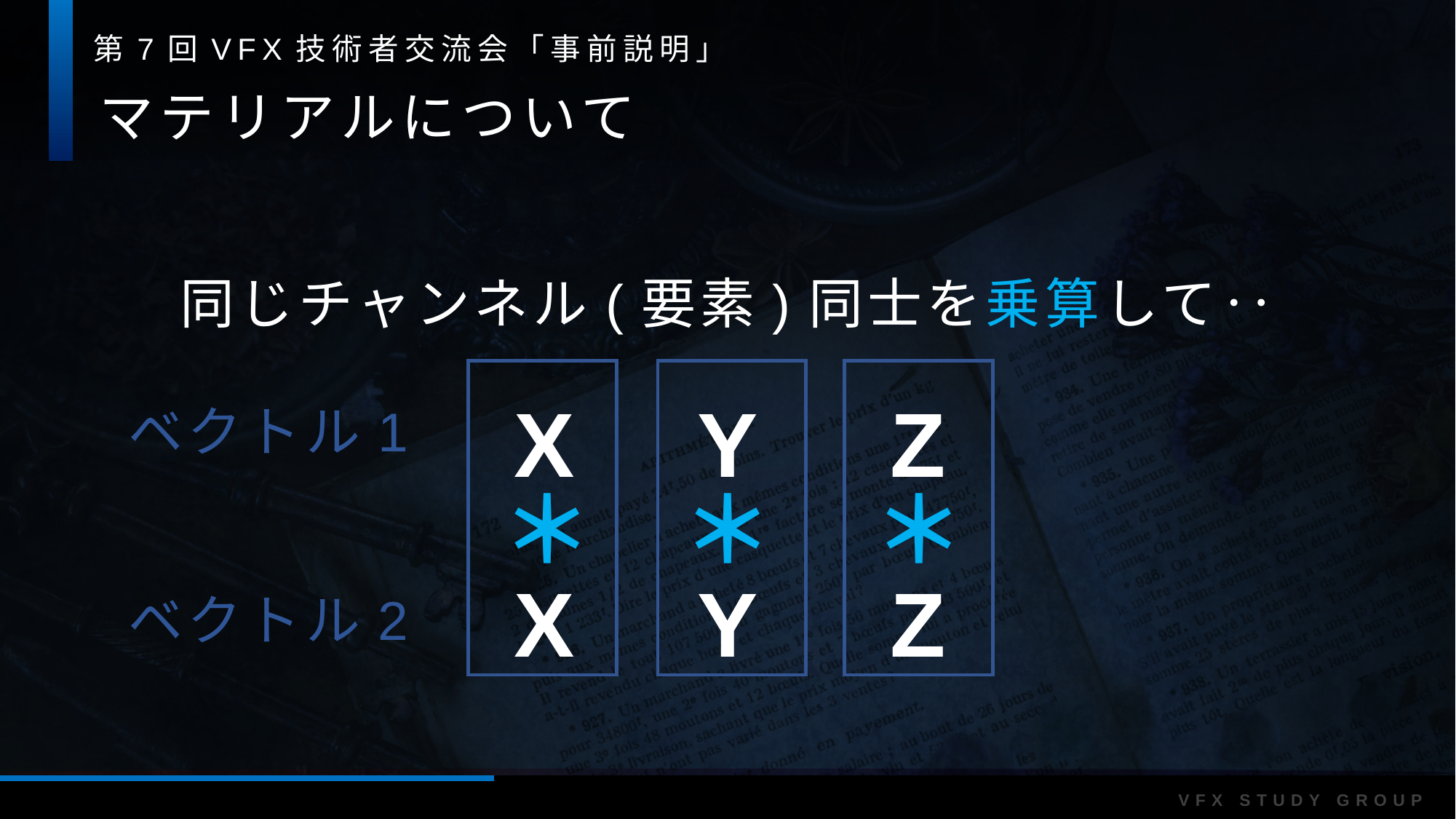

マテリアルについて
同じチャンネル(要素)同士を乗算して‥

X
Y
Z

ベクトル1
＊
＊
＊
X
Y
Z
ベクトル2